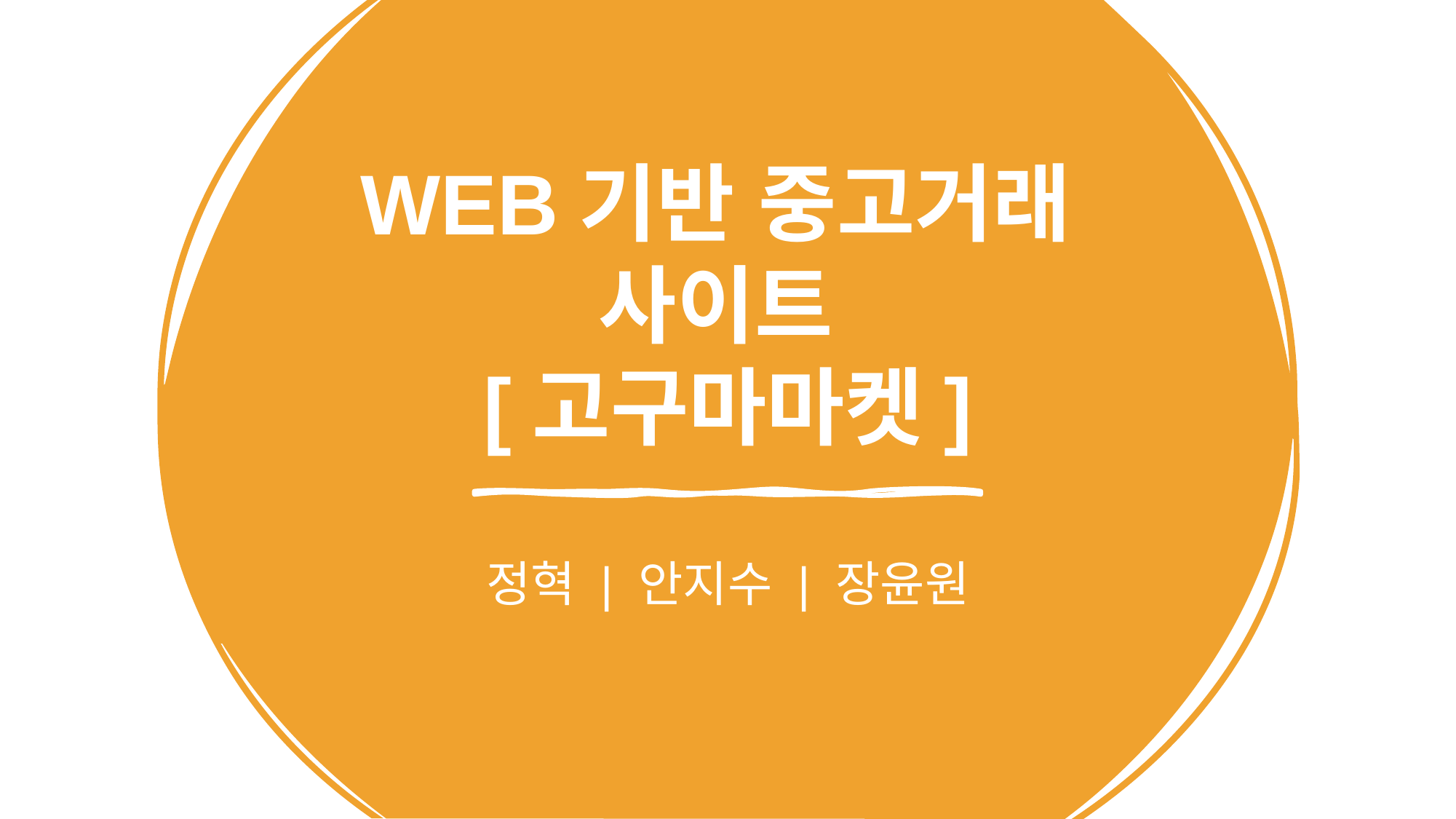

# WEB기반 중고거래 사이트 [고구마마켓]
정혁 | 안지수 | 장윤원